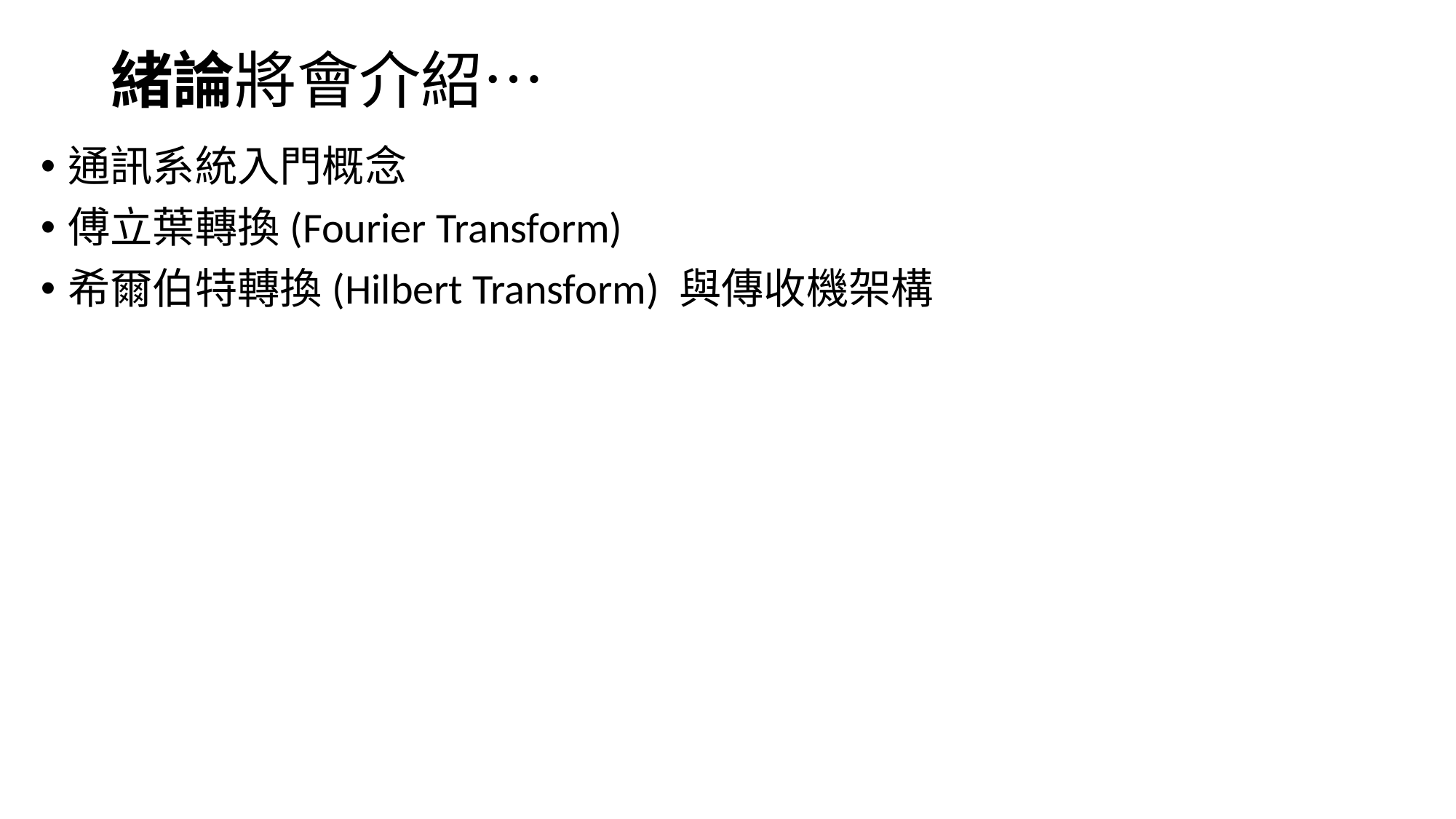

# 緒論將會介紹…
通訊系統入門概念
傅立葉轉換(Fourier Transform)
希爾伯特轉換(Hilbert Transform) 與傳收機架構